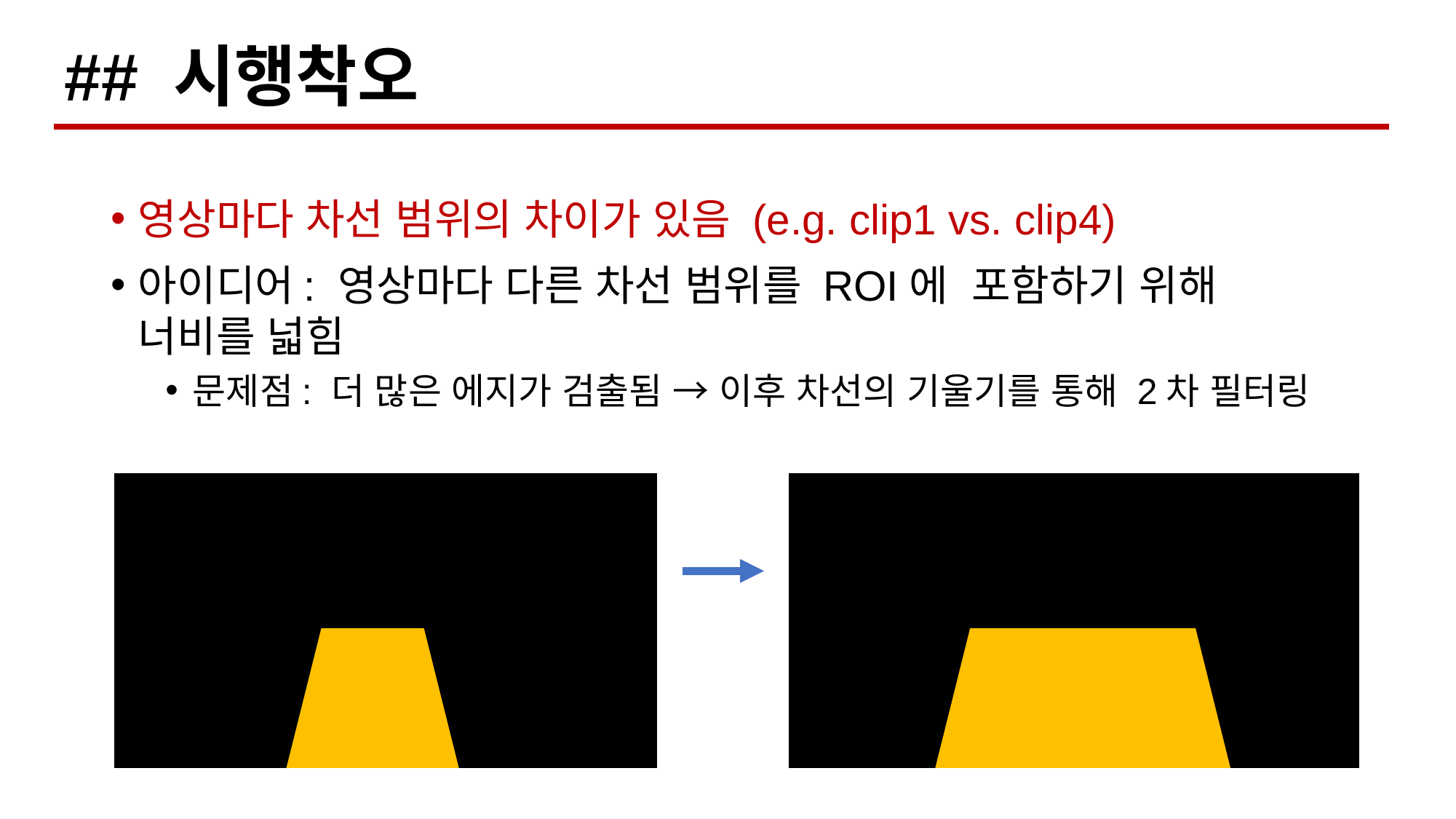

## 시행착오
영상마다 차선 범위의 차이가 있음 (e.g. clip1 vs. clip4)
아이디어: 영상마다 다른 차선 범위를 ROI에  포함하기 위해 너비를 넓힘
문제점: 더 많은 에지가 검출됨 → 이후 차선의 기울기를 통해 2차 필터링